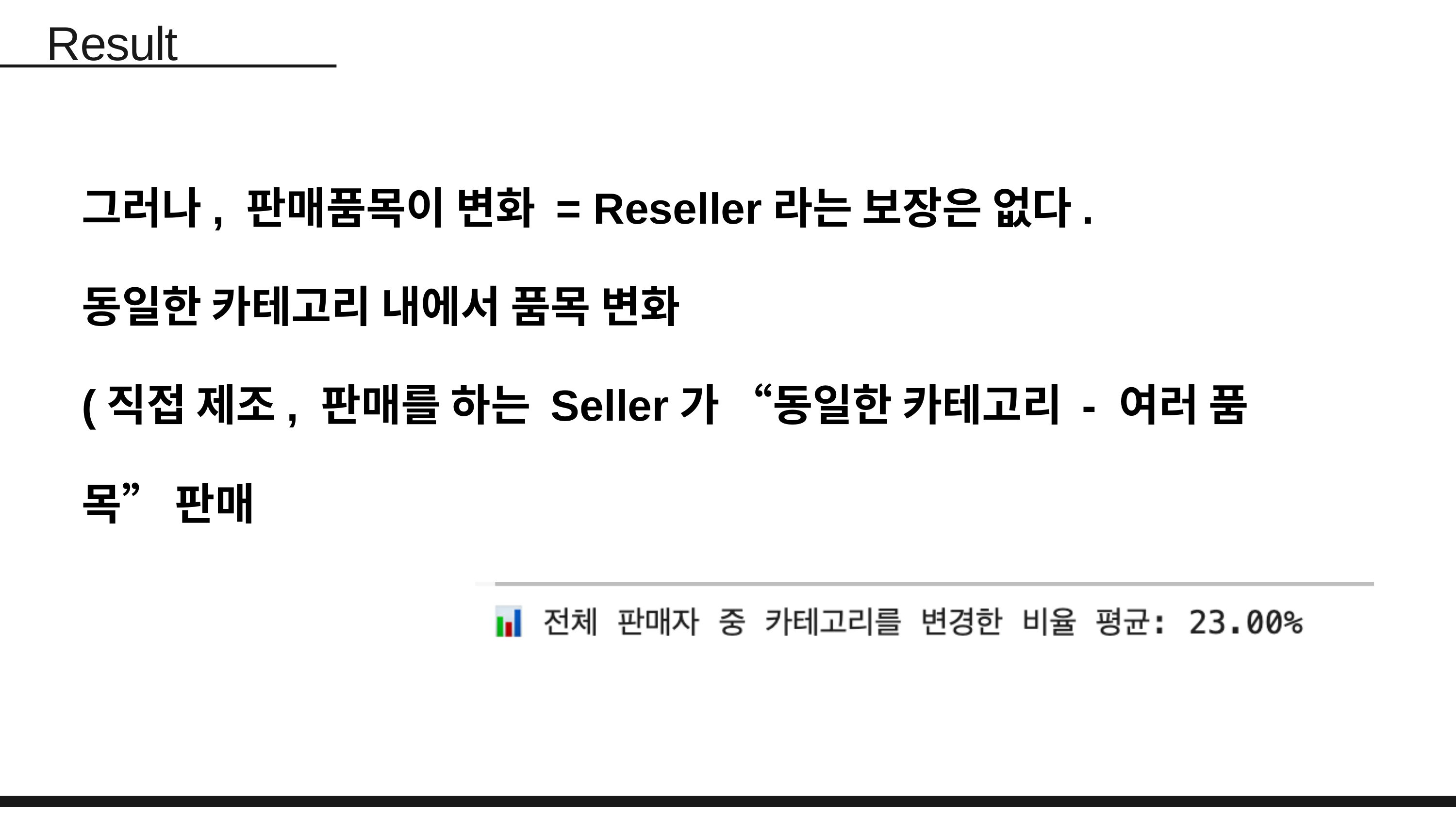

Result

그러나, 판매품목이 변화 = Reseller라는 보장은 없다.
동일한 카테고리 내에서 품목 변화
(직접 제조, 판매를 하는 Seller가 “동일한 카테고리 - 여러 품목” 판매